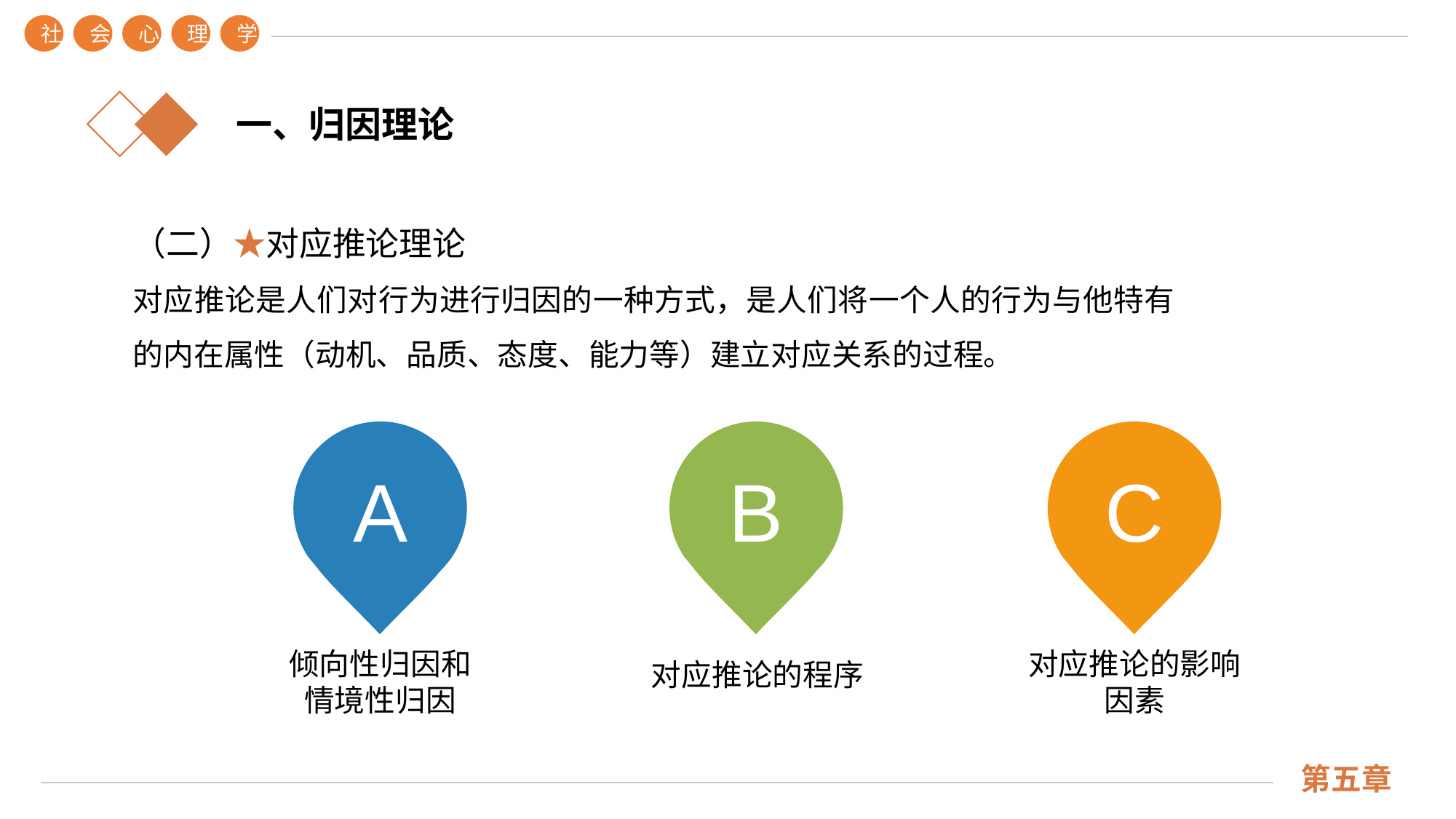

社
会
心
理
学
第五章

一、归因理论
（二）★对应推论理论
对应推论是人们对行为进行归因的一种方式，是人们将一个人的行为与他特有的内在属性（动机、品质、态度、能力等）建立对应关系的过程。

A
B
C
对应推论的程序
对应推论的影响因素
倾向性归因和情境性归因